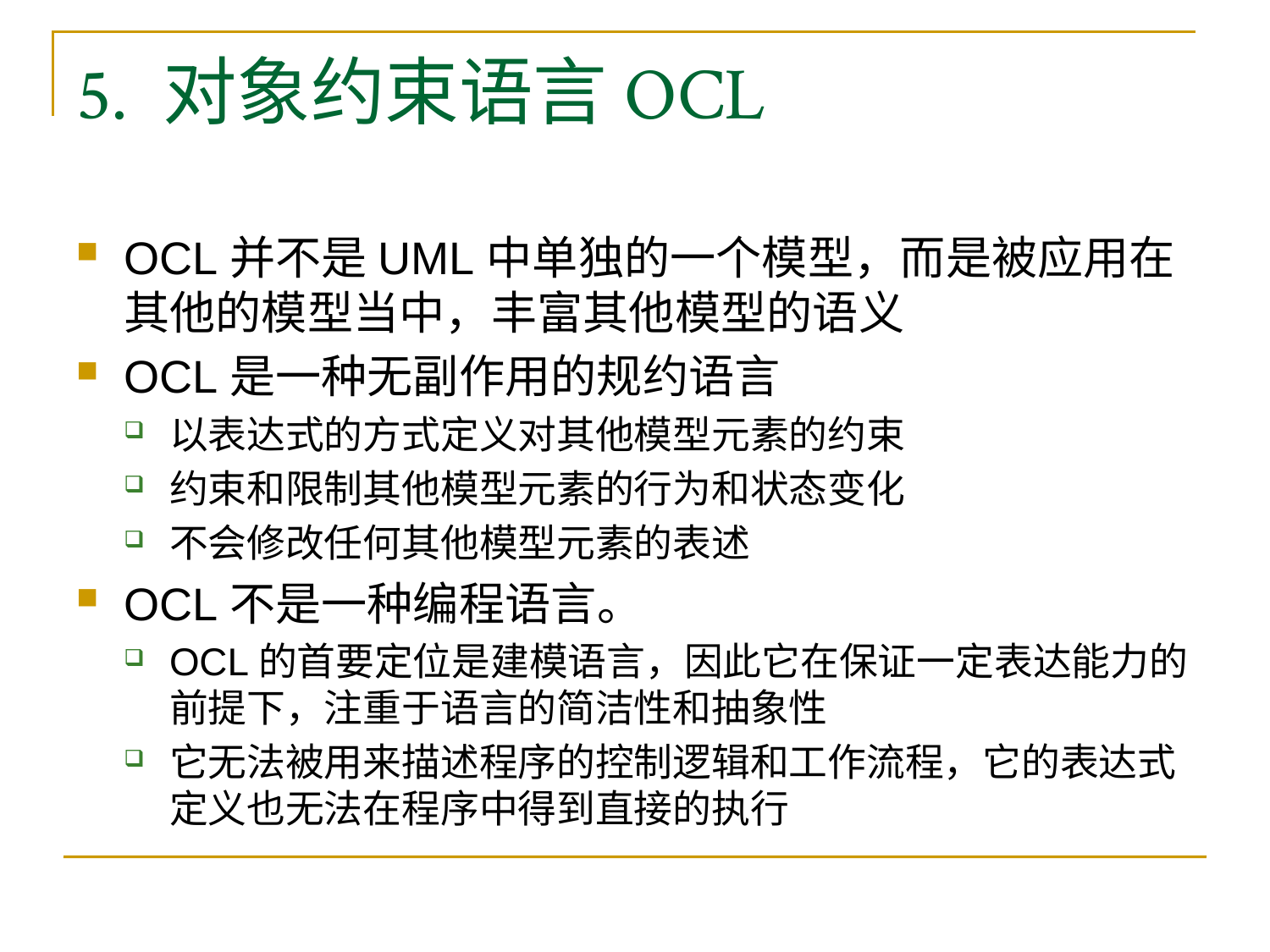

# 5. 对象约束语言OCL
OCL并不是UML中单独的一个模型，而是被应用在其他的模型当中，丰富其他模型的语义
OCL是一种无副作用的规约语言
以表达式的方式定义对其他模型元素的约束
约束和限制其他模型元素的行为和状态变化
不会修改任何其他模型元素的表述
OCL不是一种编程语言。
OCL的首要定位是建模语言，因此它在保证一定表达能力的前提下，注重于语言的简洁性和抽象性
它无法被用来描述程序的控制逻辑和工作流程，它的表达式定义也无法在程序中得到直接的执行